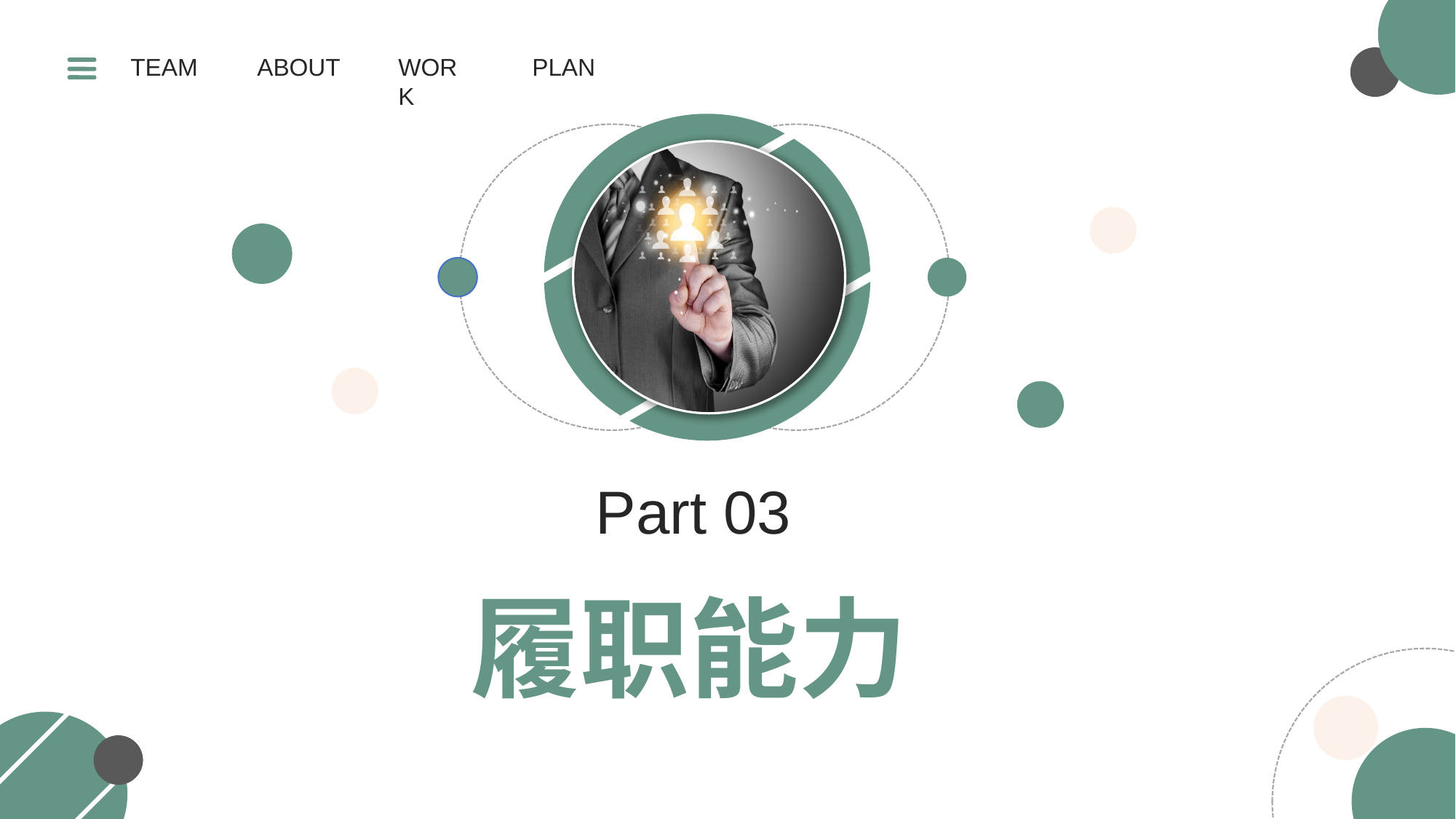

WORK
PLAN
TEAM
ABOUT

Part 03
履职能力